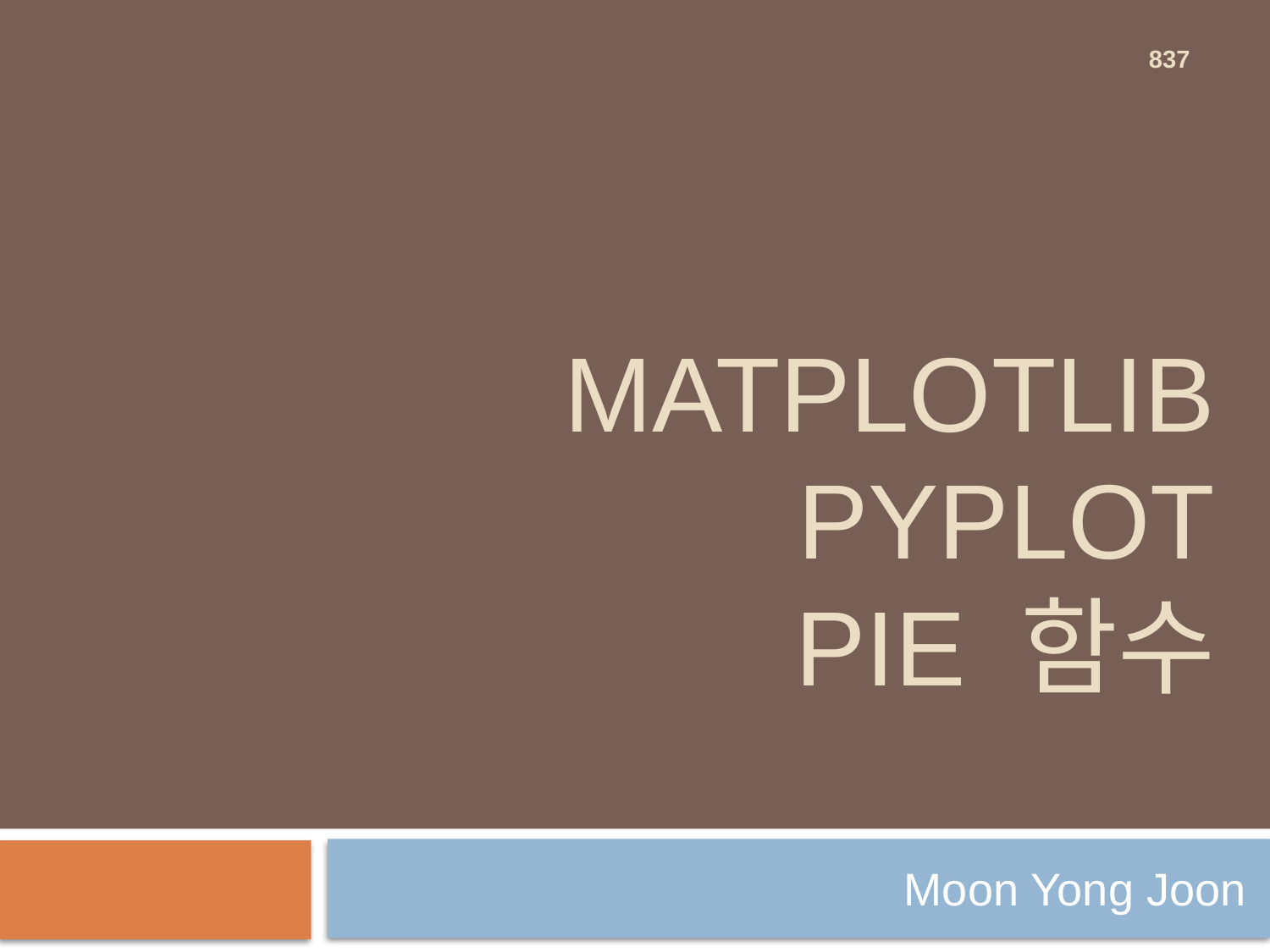

837
# MatPLOTLIB pyplot Pie 함수
Moon Yong Joon